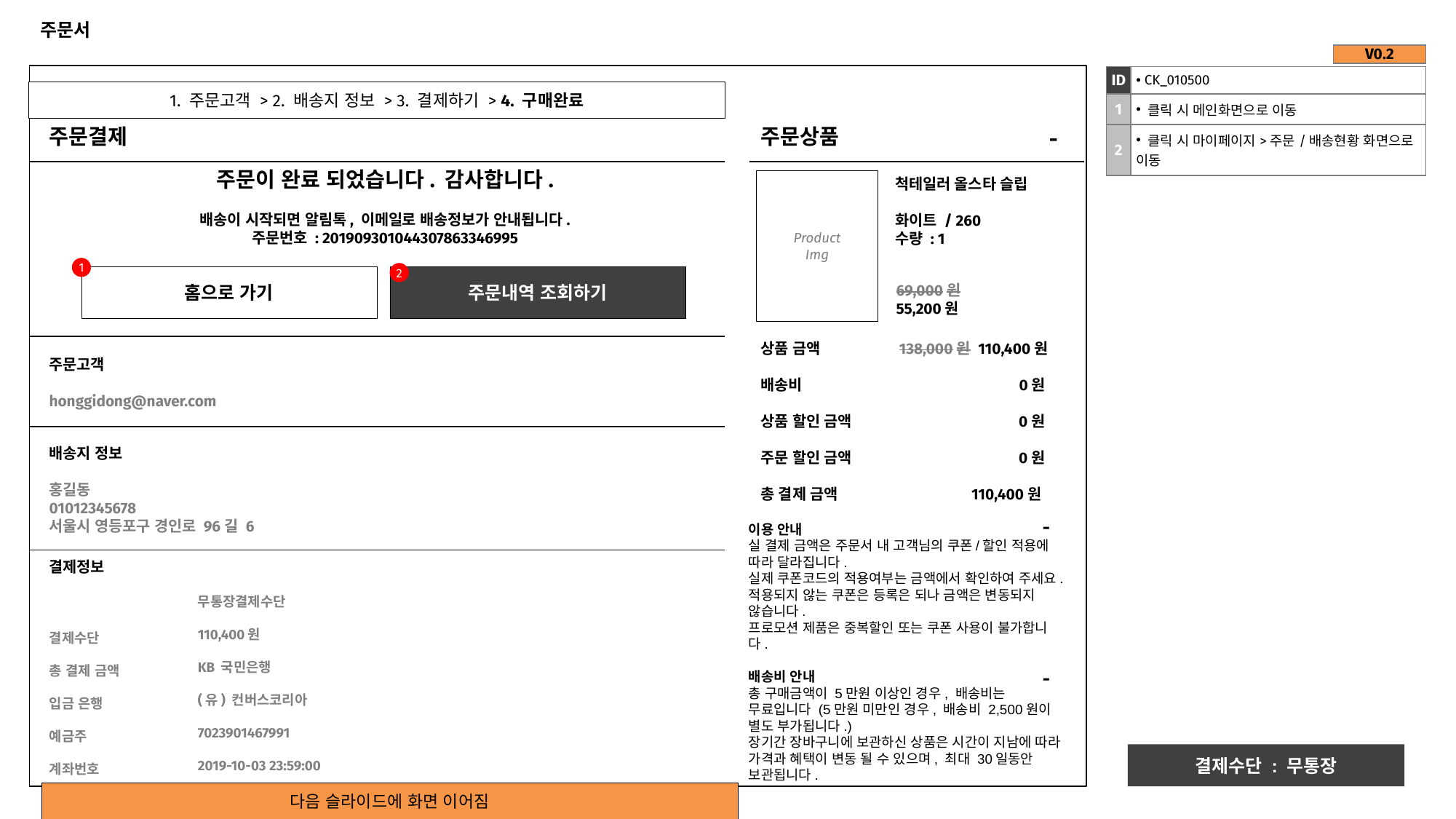

# 주문서
| V0.2 |
| --- |

| ID | CK\_010500 |
| --- | --- |
| 1 | 클릭 시 메인화면으로 이동 |
| 2 | 클릭 시 마이페이지>주문/배송현황 화면으로 이동 |
1. 주문고객 > 2. 배송지 정보 > 3. 결제하기 > 4. 구매완료
주문결제
주문상품
-
주문이 완료 되었습니다. 감사합니다.

배송이 시작되면 알림톡, 이메일로 배송정보가 안내됩니다.
주문번호 : 201909301044307863346995
Product
Img
척테일러 올스타 슬립

화이트 / 260
수량 : 1
1
2
홈으로 가기
주문내역 조회하기
69,000원
55,200원
상품 금액                  138,000원 110,400원

배송비                                                   0원

상품 할인 금액                                       0원

주문 할인 금액                                       0원

총 결제 금액                               110,400원
주문고객

honggidong@naver.com
배송지 정보

홍길동
01012345678
서울시 영등포구 경인로 96길 6
-
이용 안내
실 결제 금액은 주문서 내 고객님의 쿠폰/할인 적용에 따라 달라집니다.
실제 쿠폰코드의 적용여부는 금액에서 확인하여 주세요. 적용되지 않는 쿠폰은 등록은 되나 금액은 변동되지 않습니다. 
프로모션 제품은 중복할인 또는 쿠폰 사용이 불가합니다.
배송비 안내
총 구매금액이 5만원 이상인 경우, 배송비는 무료입니다 (5만원 미만인 경우, 배송비 2,500원이 별도 부가됩니다.)
장기간 장바구니에 보관하신 상품은 시간이 지남에 따라 가격과 혜택이 변동 될 수 있으며, 최대 30일동안 보관됩니다.
결제정보

결제수단

총 결제 금액

입금 은행

예금주

계좌번호

입금 기한

무통장결제수단

110,400원

KB 국민은행

(유) 컨버스코리아

7023901467991

2019-10-03 23:59:00
-
결제수단 : 무통장
다음 슬라이드에 화면 이어짐